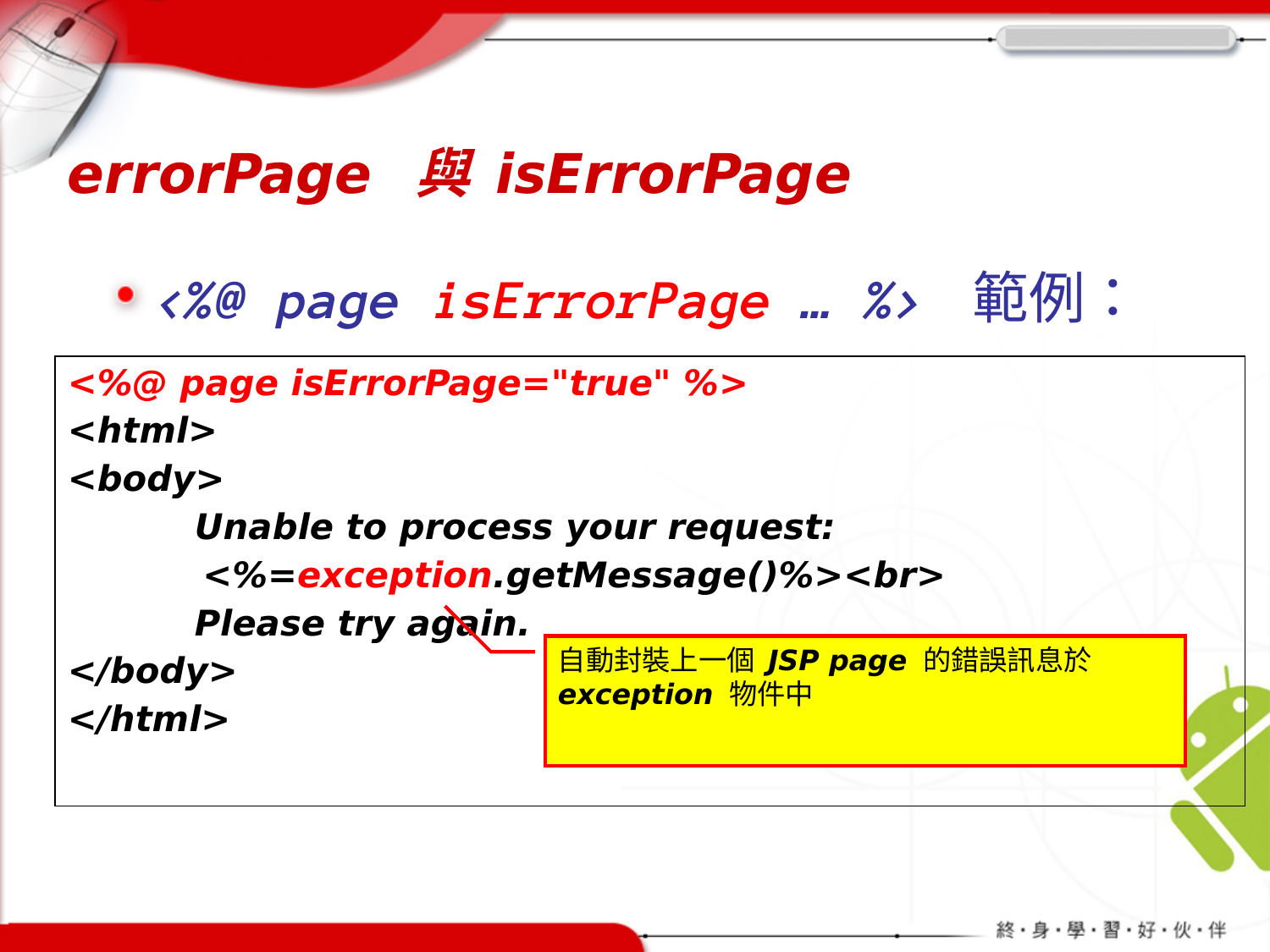

# errorPage 與 isErrorPage
<%@ page isErrorPage … %> 範例：
| <%@ page isErrorPage="true" %> <html> <body> Unable to process your request: <%=exception.getMessage()%><br> Please try again. </body> </html> |
| --- |
自動封裝上一個 JSP page 的錯誤訊息於 exception 物件中